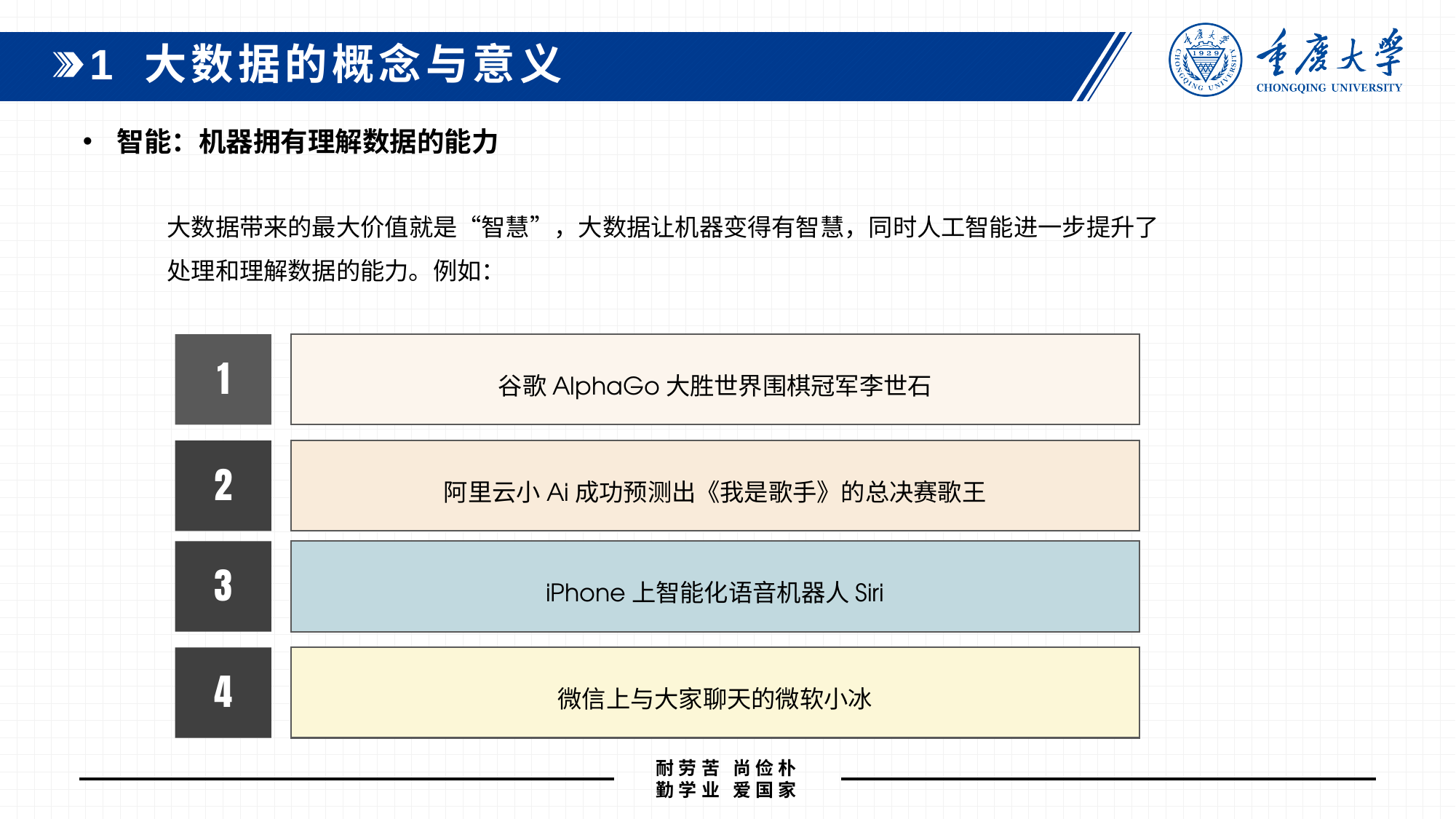

1 大数据的概念与意义
智能：机器拥有理解数据的能力
大数据带来的最大价值就是“智慧”，大数据让机器变得有智慧，同时人工智能进一步提升了处理和理解数据的能力。例如：
1

谷歌AlphaGo大胜世界围棋冠军李世石

2
阿里云小Ai成功预测出《我是歌手》的总决赛歌王
3

iPhone上智能化语音机器人Siri

4
微信上与大家聊天的微软小冰